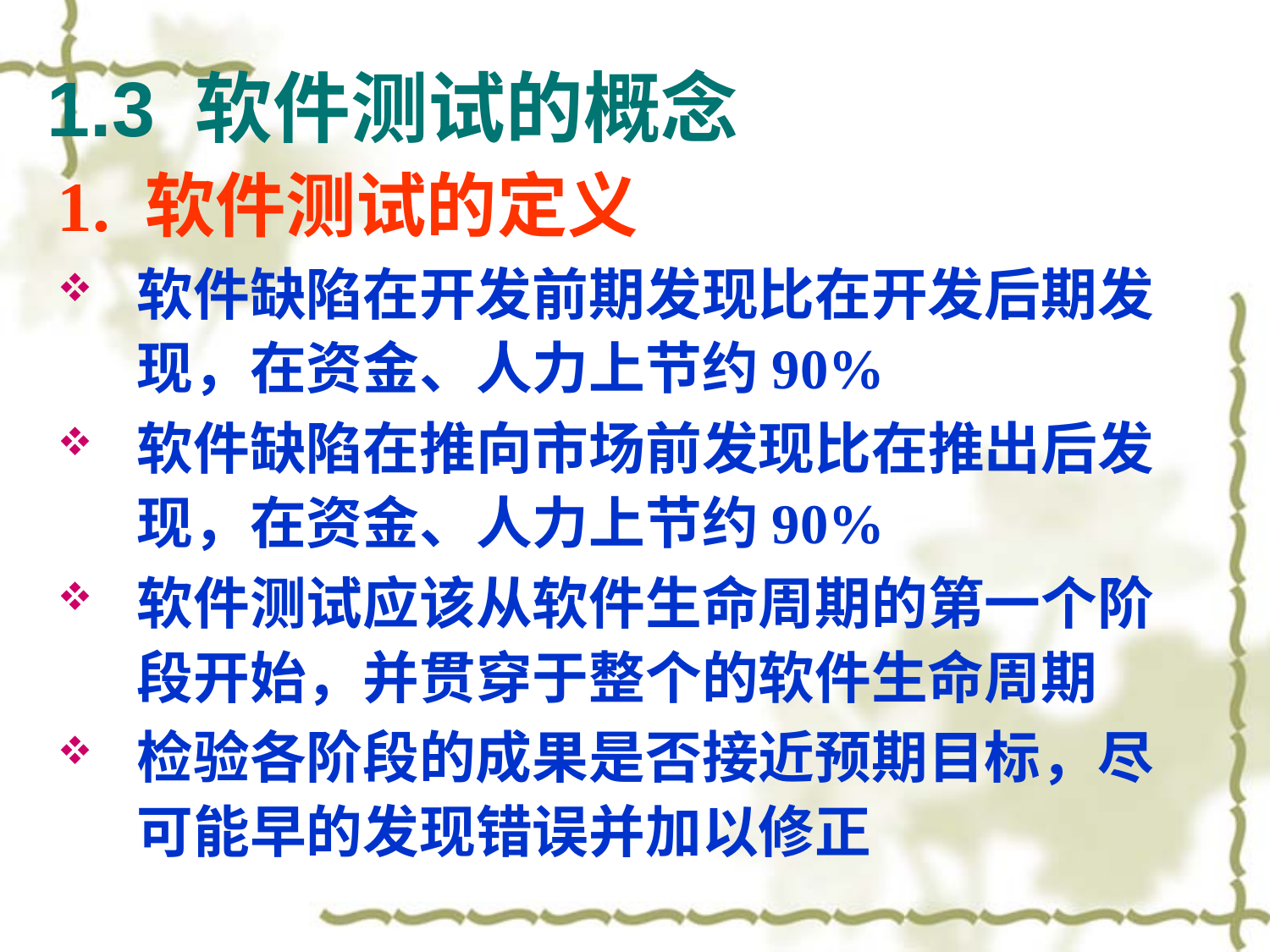

# 1.3 软件测试的概念
1. 软件测试的定义
软件缺陷在开发前期发现比在开发后期发现，在资金、人力上节约90%
软件缺陷在推向市场前发现比在推出后发现，在资金、人力上节约90%
软件测试应该从软件生命周期的第一个阶段开始，并贯穿于整个的软件生命周期
检验各阶段的成果是否接近预期目标，尽可能早的发现错误并加以修正